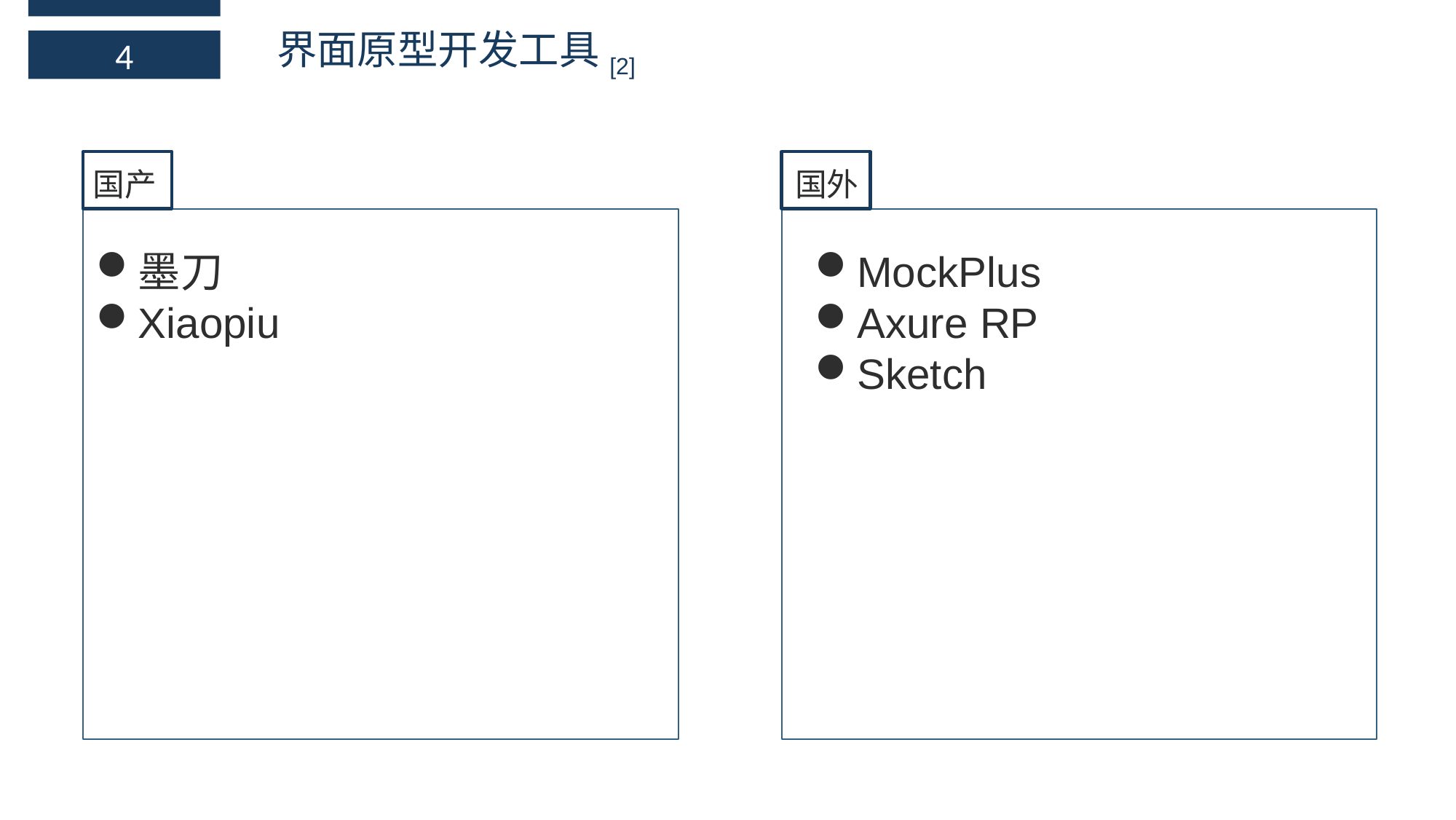

界面原型开发工具[2]
4

国产
墨刀
Xiaopiu

国外
MockPlus
Axure RP
Sketch